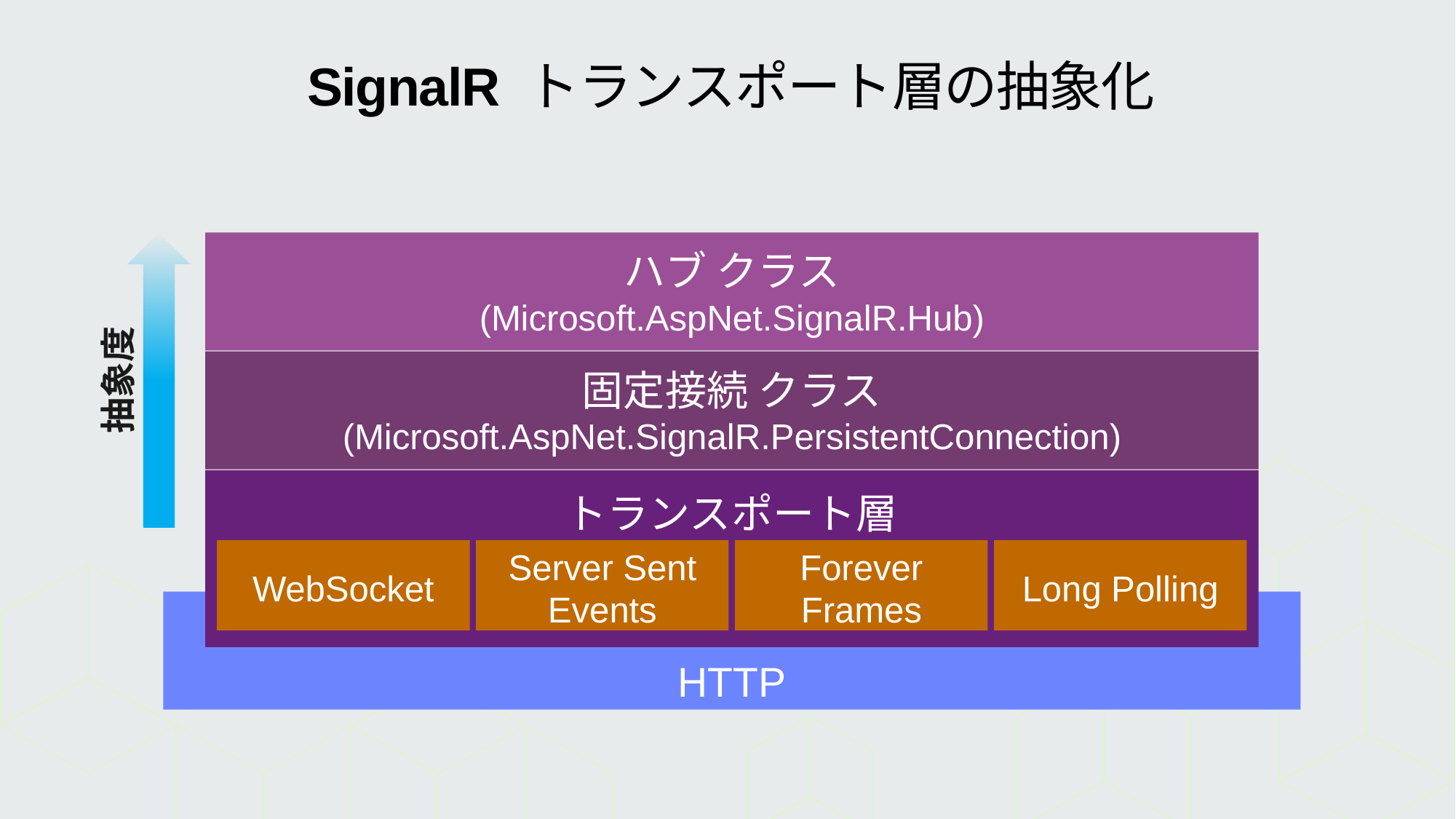

# SignalR トランスポート層の抽象化

抽象度
ハブ クラス
(Microsoft.AspNet.SignalR.Hub)
固定接続 クラス
(Microsoft.AspNet.SignalR.PersistentConnection)
トランスポート層
WebSocket
Server Sent Events
Forever Frames
Long Polling
HTTP